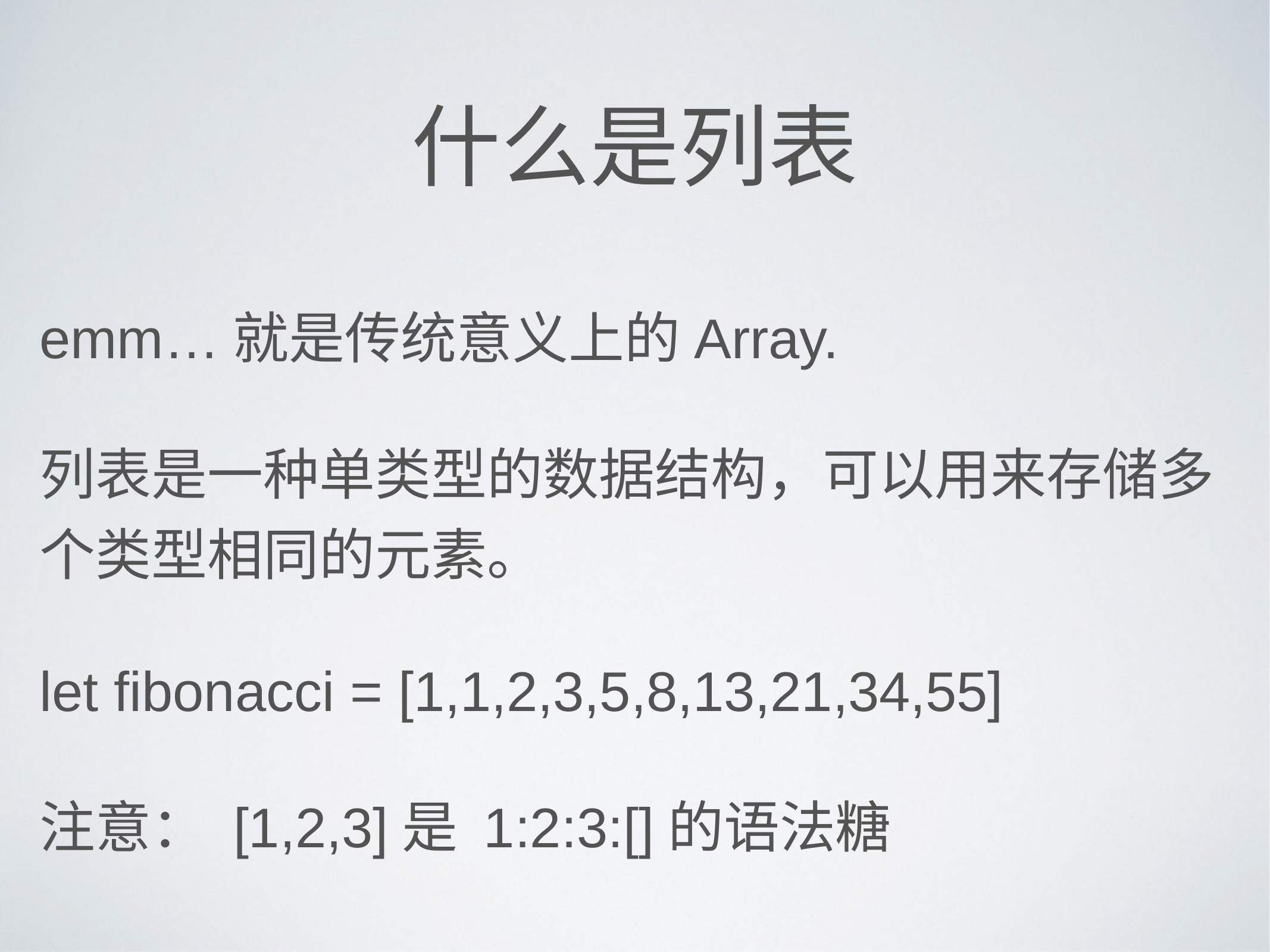

# 什么是列表
emm…就是传统意义上的Array.
列表是一种单类型的数据结构，可以用来存储多个类型相同的元素。
let fibonacci = [1,1,2,3,5,8,13,21,34,55]
注意： [1,2,3]是 1:2:3:[]的语法糖